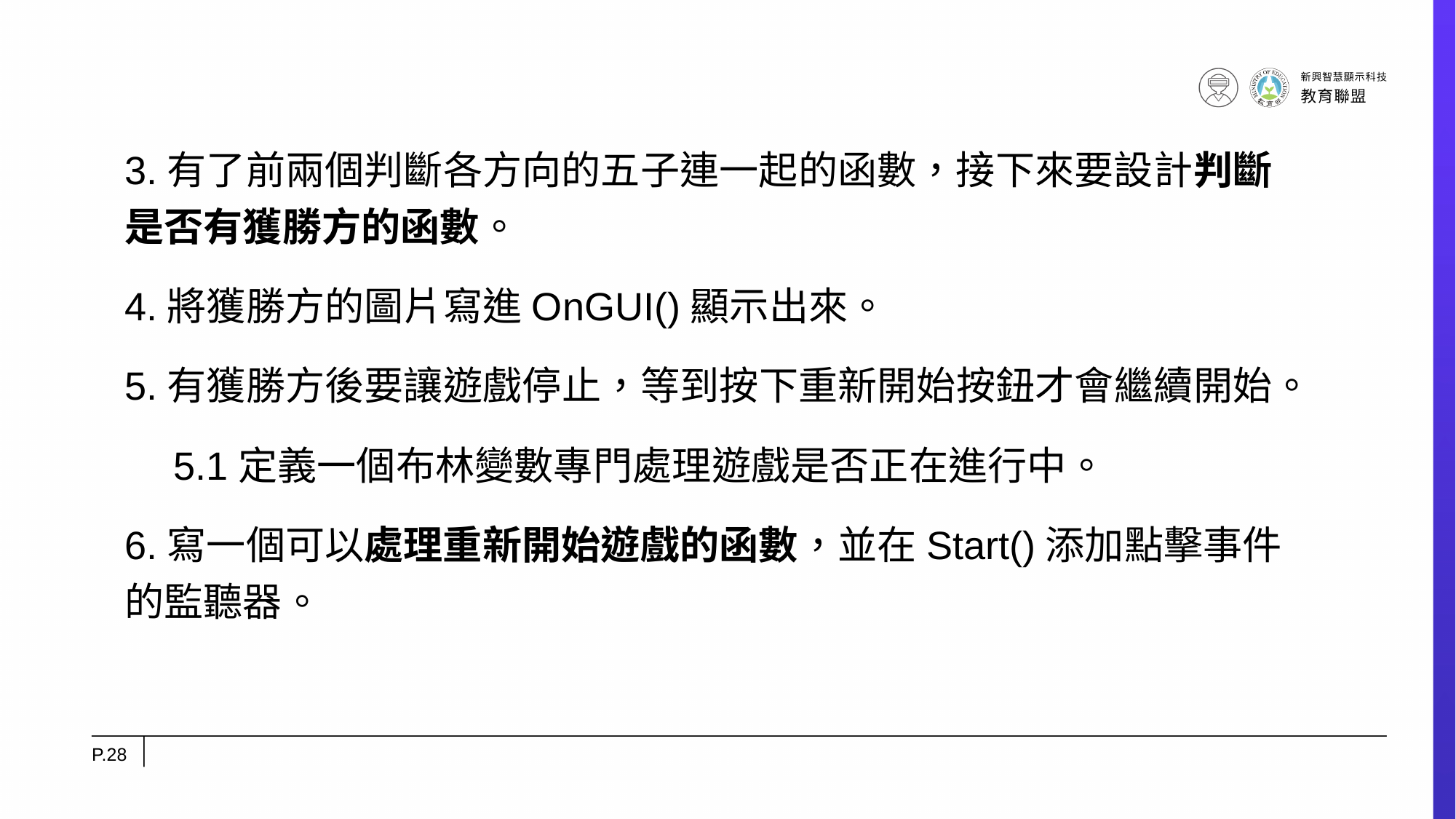

3.有了前兩個判斷各方向的五子連一起的函數，接下來要設計判斷是否有獲勝方的函數。
4.將獲勝方的圖片寫進OnGUI()顯示出來。
5.有獲勝方後要讓遊戲停止，等到按下重新開始按鈕才會繼續開始。
　5.1定義一個布林變數專門處理遊戲是否正在進行中。
6.寫一個可以處理重新開始遊戲的函數，並在Start()添加點擊事件的監聽器。

P.28